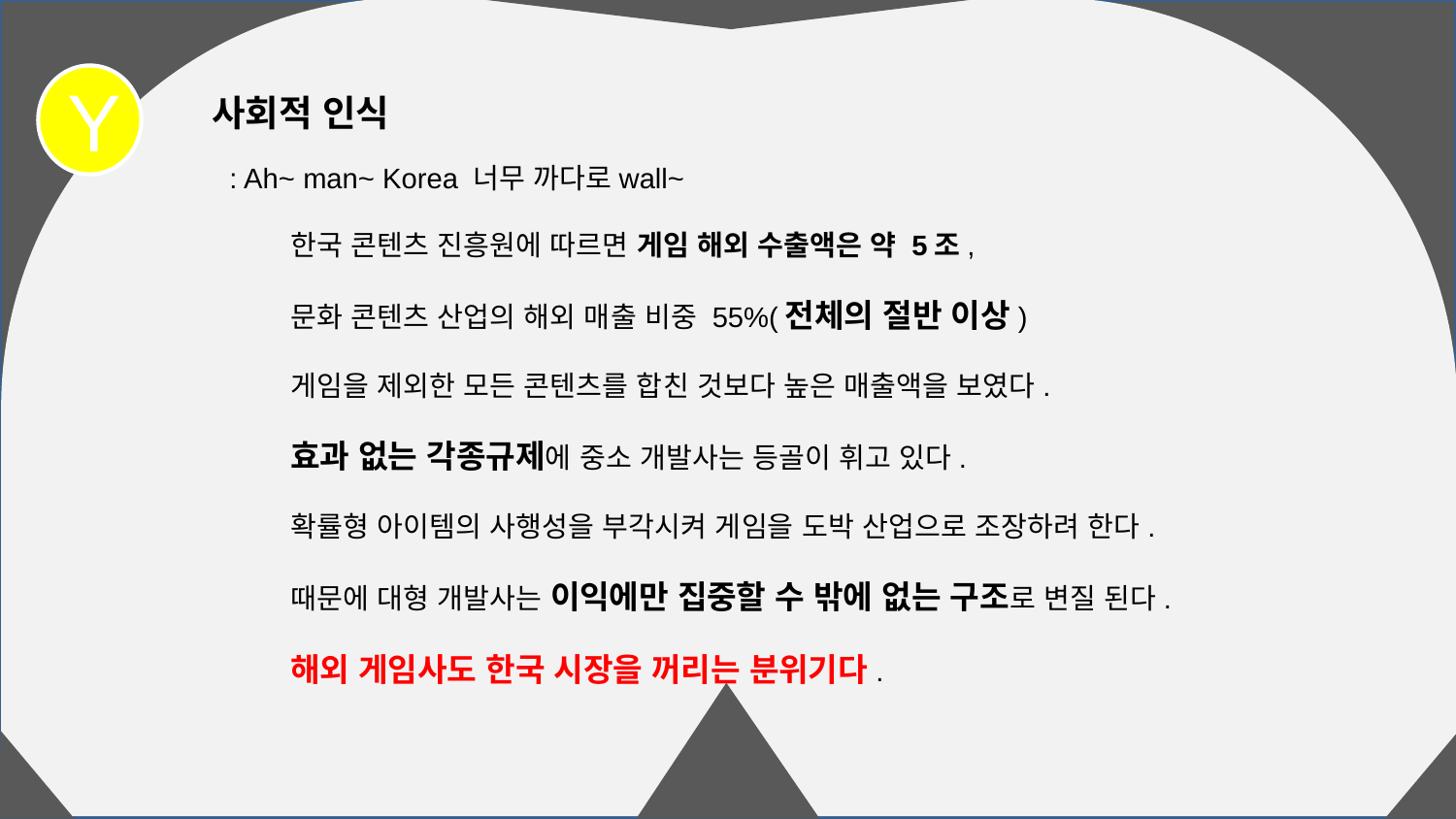

사회적 인식
: Ah~ man~ Korea 너무 까다로wall~
한국 콘텐츠 진흥원에 따르면 게임 해외 수출액은 약 5조,

문화 콘텐츠 산업의 해외 매출 비중 55%(전체의 절반 이상)

게임을 제외한 모든 콘텐츠를 합친 것보다 높은 매출액을 보였다.

효과 없는 각종규제에 중소 개발사는 등골이 휘고 있다.

확률형 아이템의 사행성을 부각시켜 게임을 도박 산업으로 조장하려 한다.

때문에 대형 개발사는 이익에만 집중할 수 밖에 없는 구조로 변질 된다.

해외 게임사도 한국 시장을 꺼리는 분위기다.